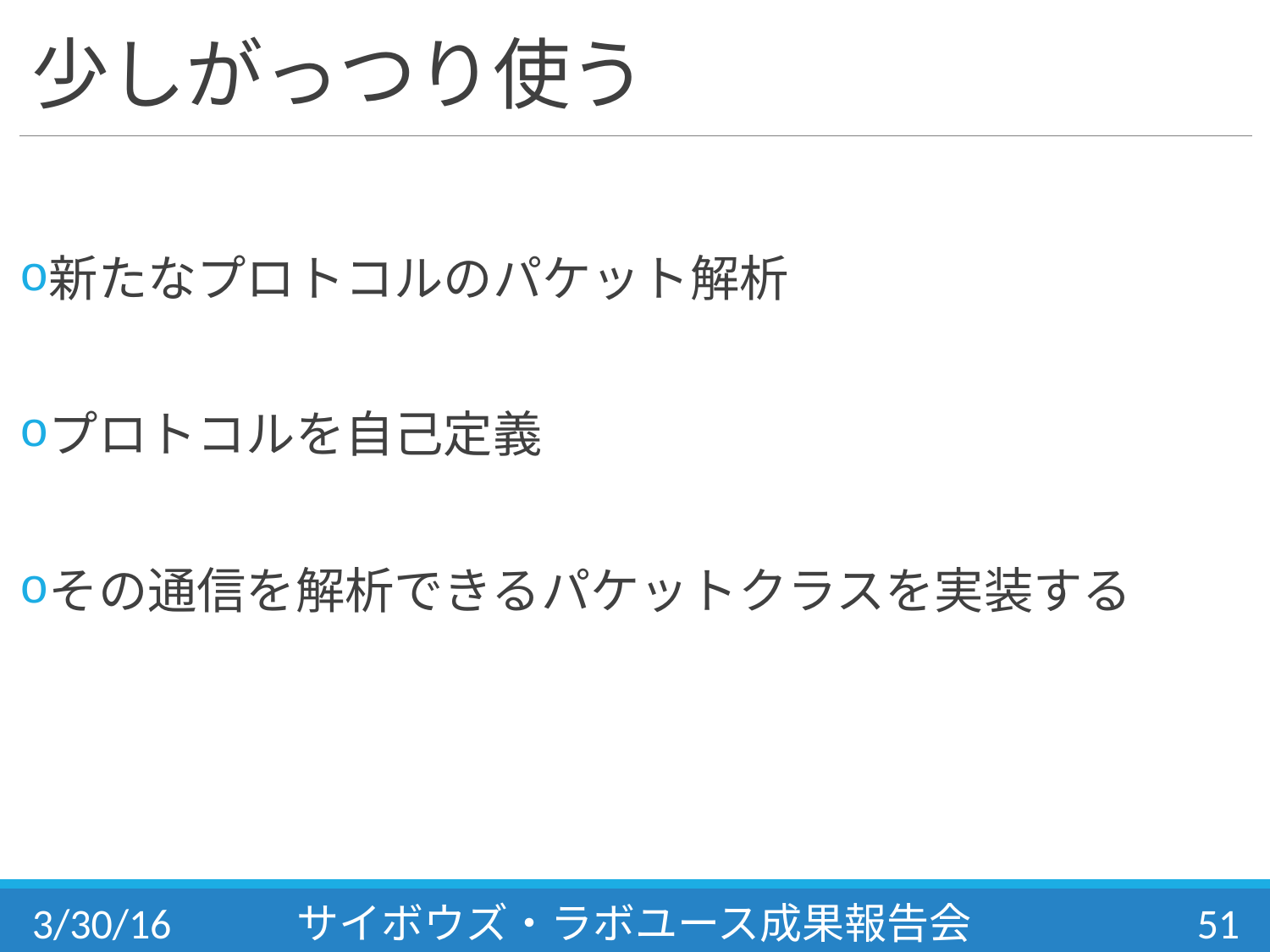

# 少しがっつり使う

新たなプロトコルのパケット解析

プロトコルを自己定義

その通信を解析できるパケットクラスを実装する

3/30/16
サイボウズ・ラボユース成果報告会
51